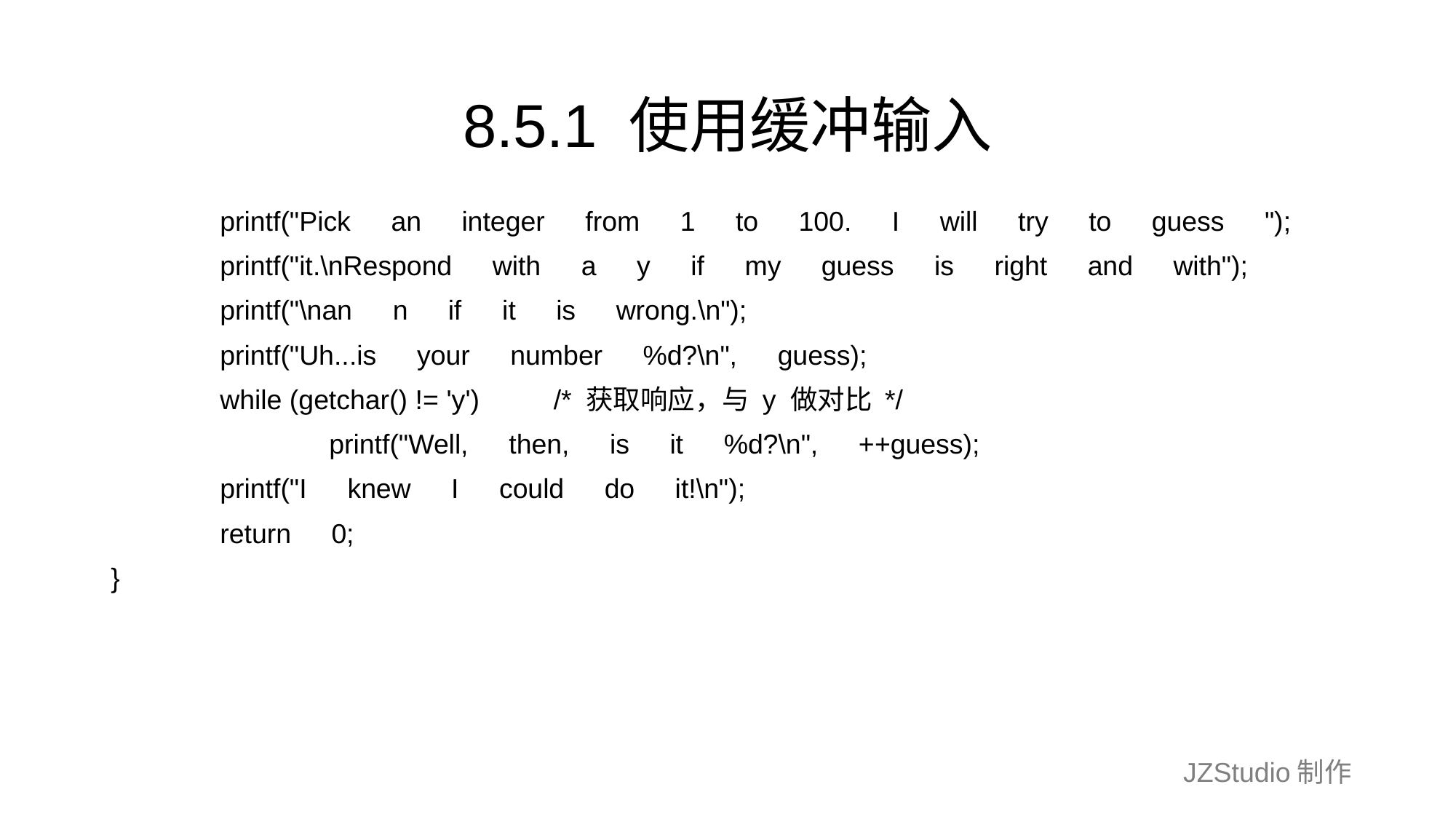

# 8.5.1 使用缓冲输入
	printf("Pick　an　integer　from　1　to　100.　I　will　try　to　guess　");
	printf("it.\nRespond　with　a　y　if　my　guess　is　right　and　with");
	printf("\nan　n　if　it　is　wrong.\n");
	printf("Uh...is　your　number　%d?\n",　guess);
	while (getchar() != 'y')　　 /* 获取响应，与 y 做对比 */
		printf("Well,　then,　is　it　%d?\n",　++guess);
	printf("I　knew　I　could　do　it!\n");
	return　0;
}